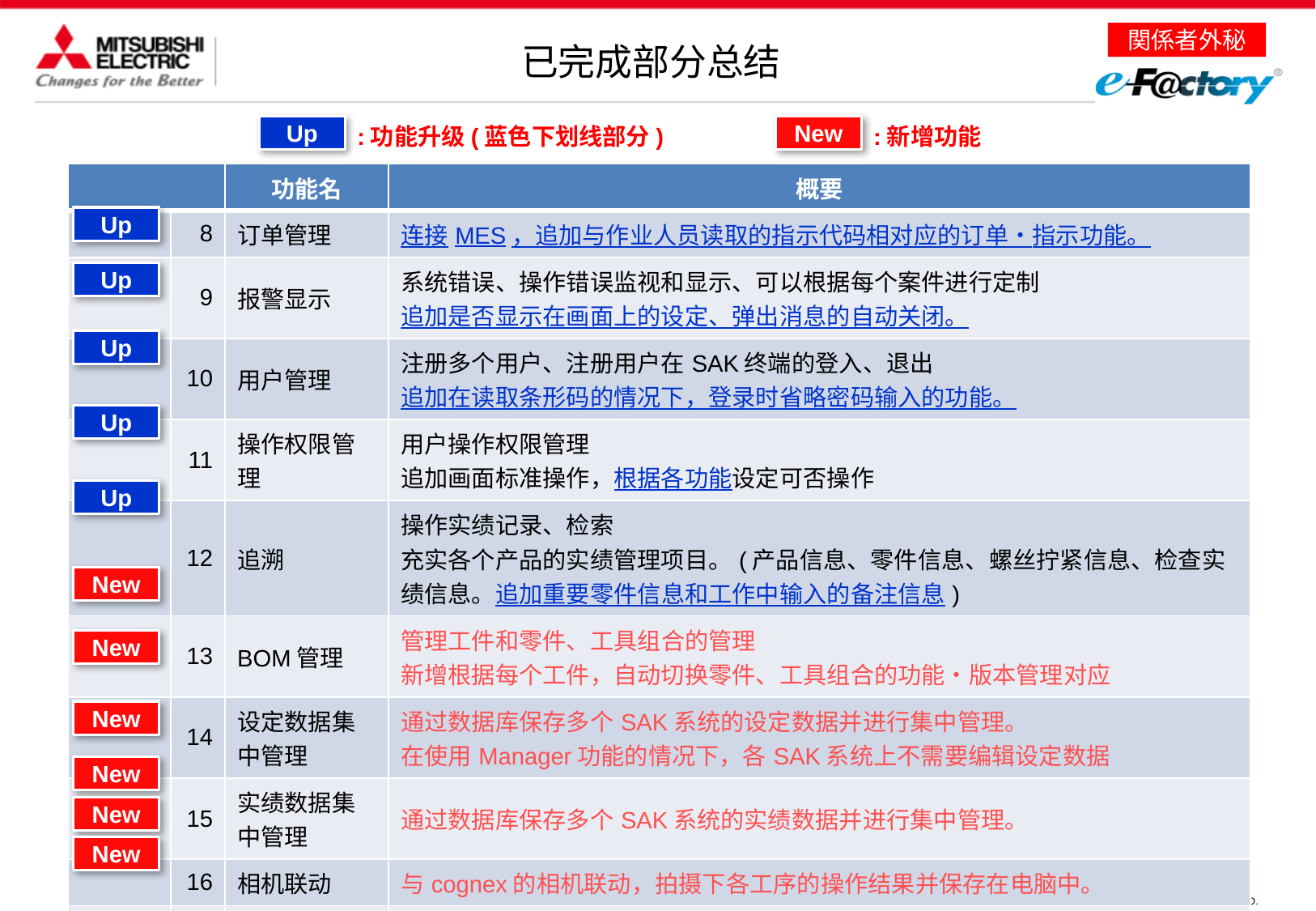

已完成部分总结
Up
New
:功能升级(蓝色下划线部分)
:新增功能
|  |  | 功能名 | 概要 |
| --- | --- | --- | --- |
|  | 8 | 订单管理 | 连接MES，追加与作业人员读取的指示代码相对应的订单・指示功能。 |
|  | 9 | 报警显示 | 系统错误、操作错误监视和显示、可以根据每个案件进行定制 追加是否显示在画面上的设定、弹出消息的自动关闭。 |
|  | 10 | 用户管理 | 注册多个用户、注册用户在SAK终端的登入、退出 追加在读取条形码的情况下，登录时省略密码输入的功能。 |
|  | 11 | 操作权限管理 | 用户操作权限管理 追加画面标准操作，根据各功能设定可否操作 |
|  | 12 | 追溯 | 操作实绩记录、检索 充实各个产品的实绩管理项目。(产品信息、零件信息、螺丝拧紧信息、检查实绩信息。追加重要零件信息和工作中输入的备注信息) |
|  | 13 | BOM管理 | 管理工件和零件、工具组合的管理 新增根据每个工件，自动切换零件、工具组合的功能・版本管理对应 |
|  | 14 | 设定数据集中管理 | 通过数据库保存多个SAK系统的设定数据并进行集中管理。 在使用Manager功能的情况下，各SAK系统上不需要编辑设定数据 |
|  | 15 | 实绩数据集中管理 | 通过数据库保存多个SAK系统的实绩数据并进行集中管理。 |
|  | 16 | 相机联动 | 与cognex的相机联动，拍摄下各工序的操作结果并保存在电脑中。 |
|  | 17 | 重量测定 | 通过与电子秤联动，设定重量范围后可以进行重量测定检验判定。 |
|  | 18 | Logo变更 | 三菱电机的logo可以通过设定变更为客户所需的logo |
Up
Up
Up
Up
Up
New
New
New
New
New
New